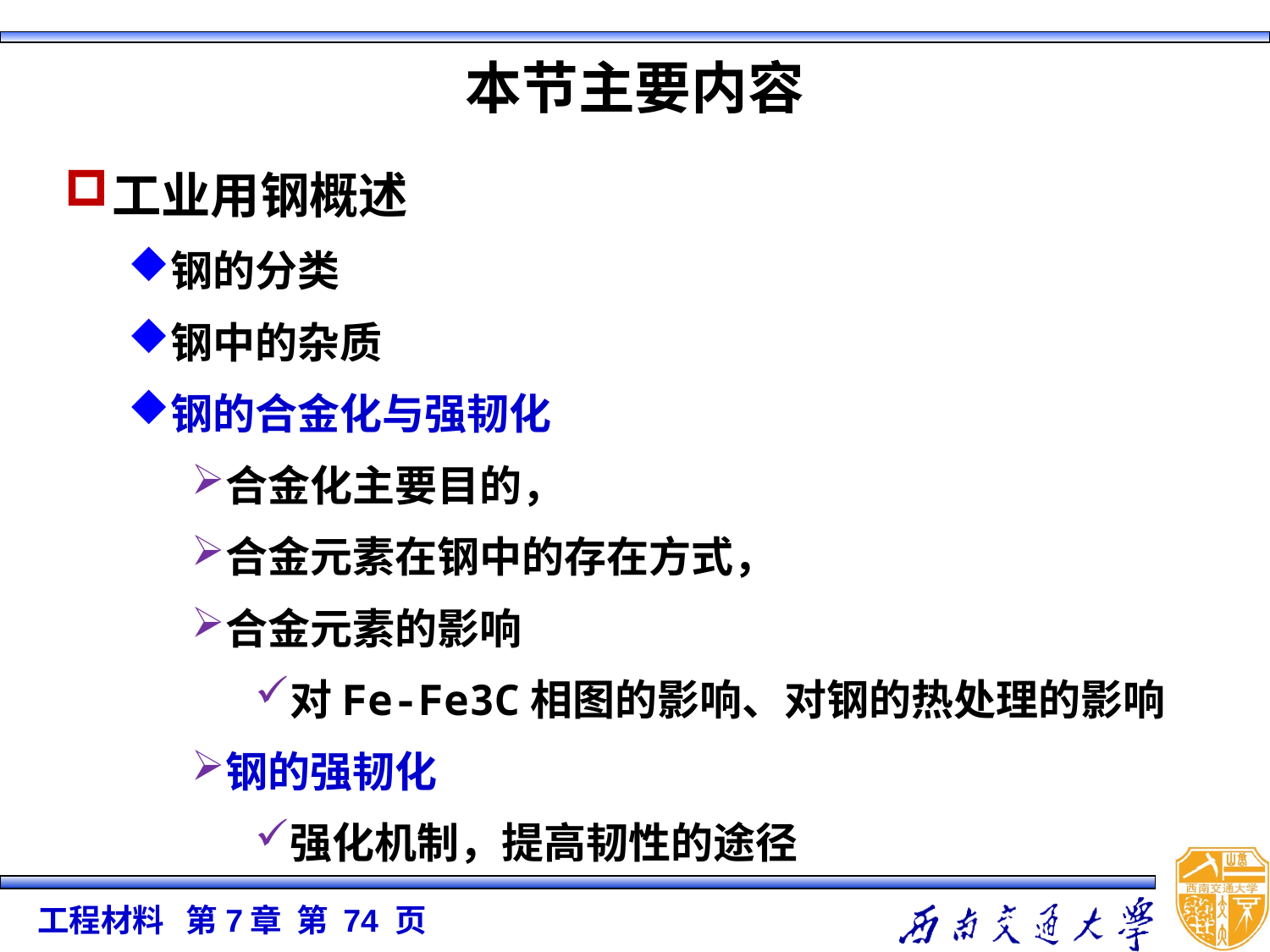

# 本节主要内容
工业用钢概述
钢的分类
钢中的杂质
钢的合金化与强韧化
合金化主要目的，
合金元素在钢中的存在方式，
合金元素的影响
对Fe-Fe3C相图的影响、对钢的热处理的影响
钢的强韧化
强化机制，提高韧性的途径